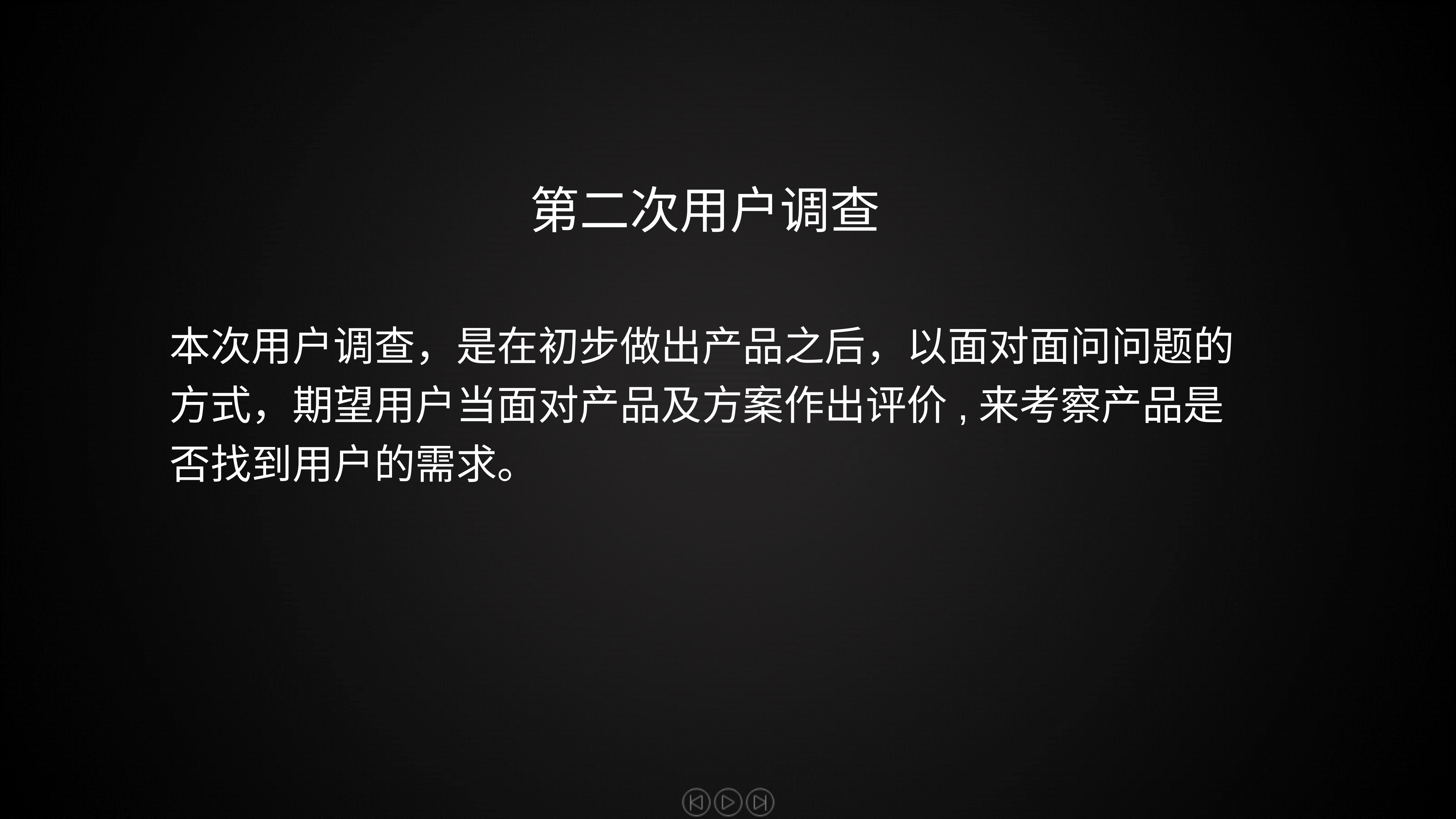

第二次用户调查

本次用户调查，是在初步做出产品之后，以面对面问问题的方式，期望用户当面对产品及方案作出评价,来考察产品是否找到用户的需求。